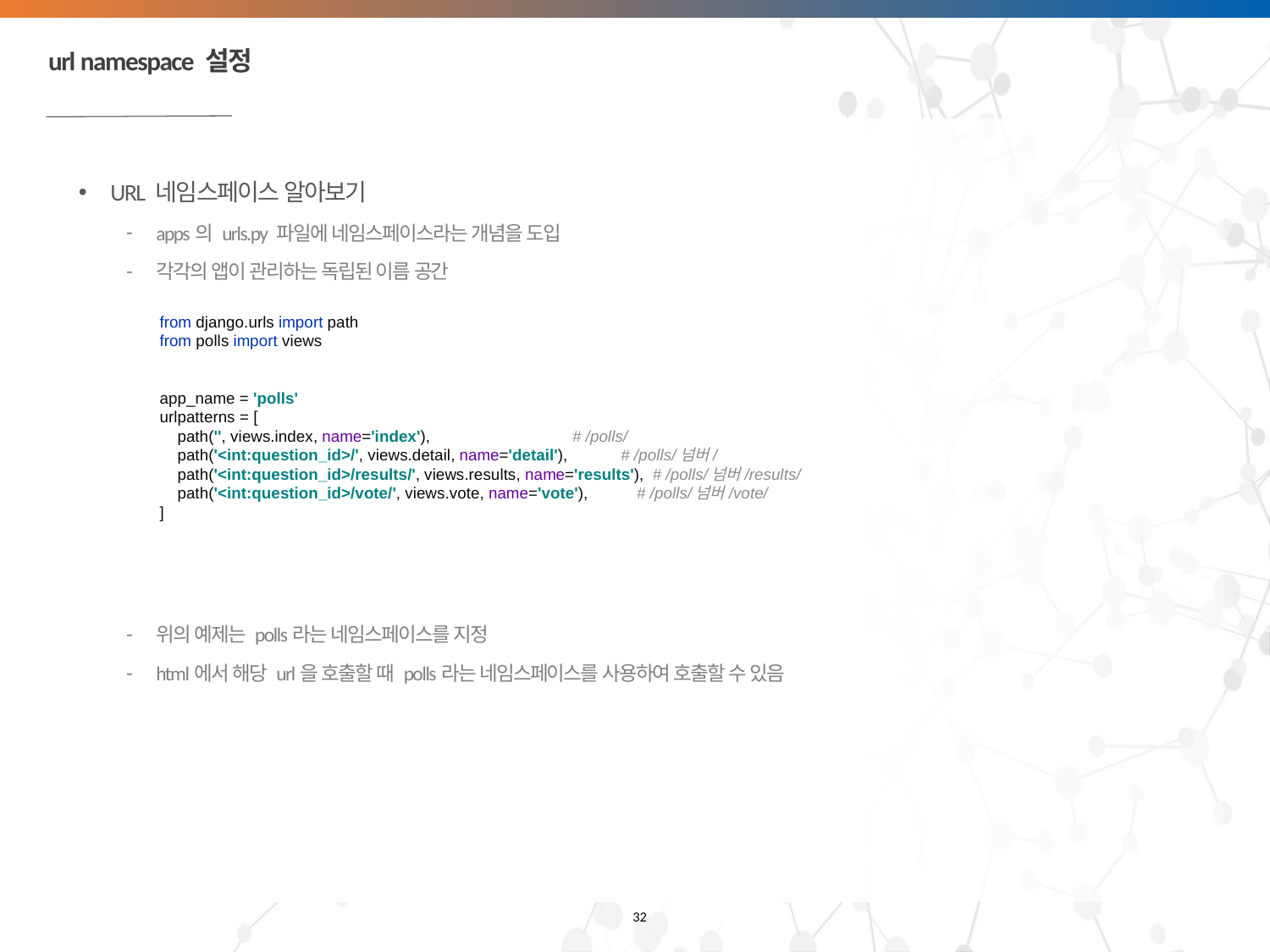

# url namespace 설정

URL 네임스페이스 알아보기
apps의 urls.py 파일에 네임스페이스라는 개념을 도입
각각의 앱이 관리하는 독립된 이름 공간

위의 예제는 polls라는 네임스페이스를 지정
html에서 해당 url을 호출할 때 polls라는 네임스페이스를 사용하여 호출할 수 있음
from django.urls import path
from polls import views
app_name = 'polls'
urlpatterns = [
    path('', views.index, name='index'),                                # /polls/
    path('<int:question_id>/', views.detail, name='detail'),            # /polls/넘버/
    path('<int:question_id>/results/', views.results, name='results'),  # /polls/넘버/results/
    path('<int:question_id>/vote/', views.vote, name='vote'),           # /polls/넘버/vote/
]
32